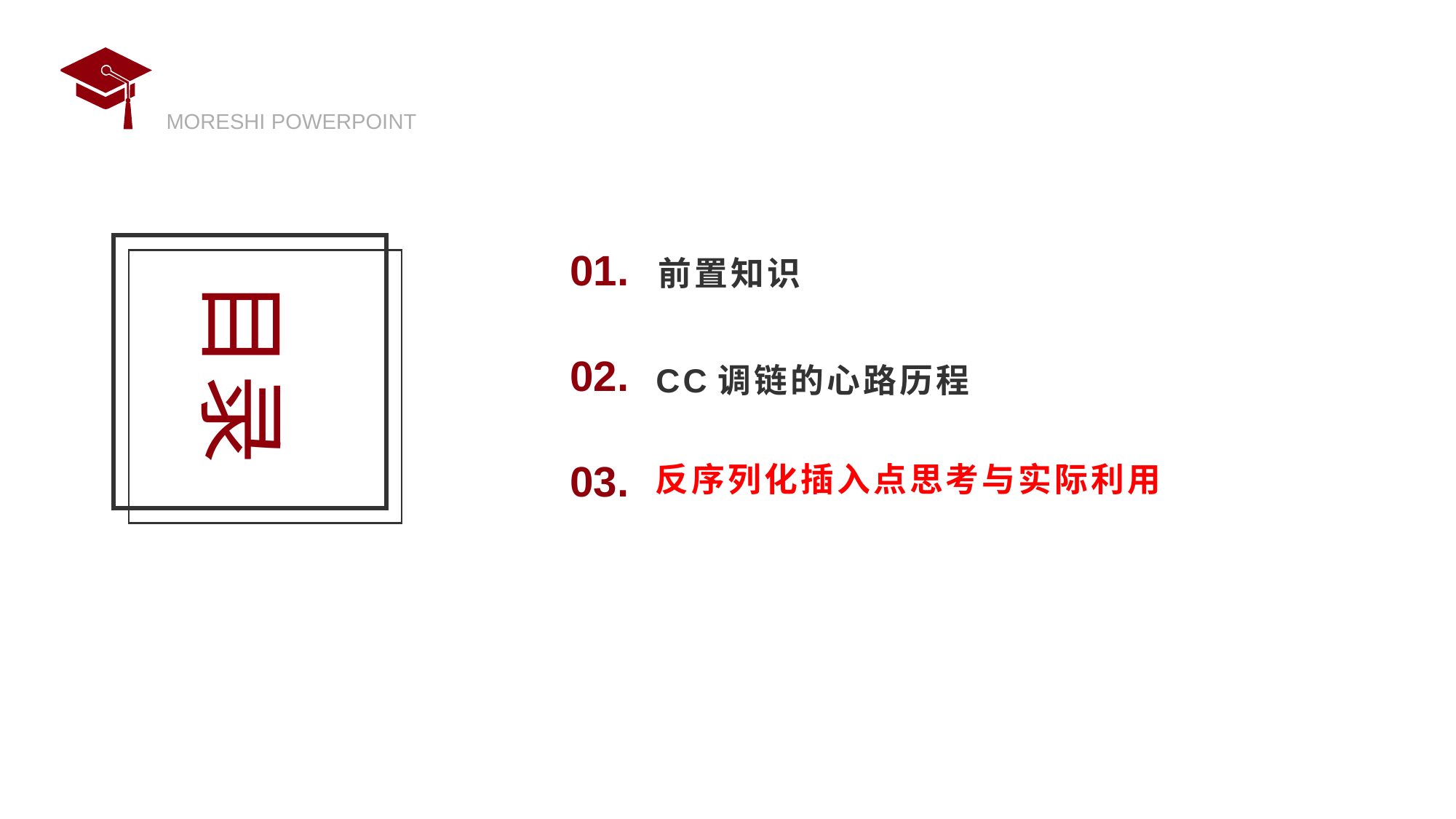

01.

前置知识

目录
02.
CC调链的心路历程
反序列化插入点思考与实际利用
03.